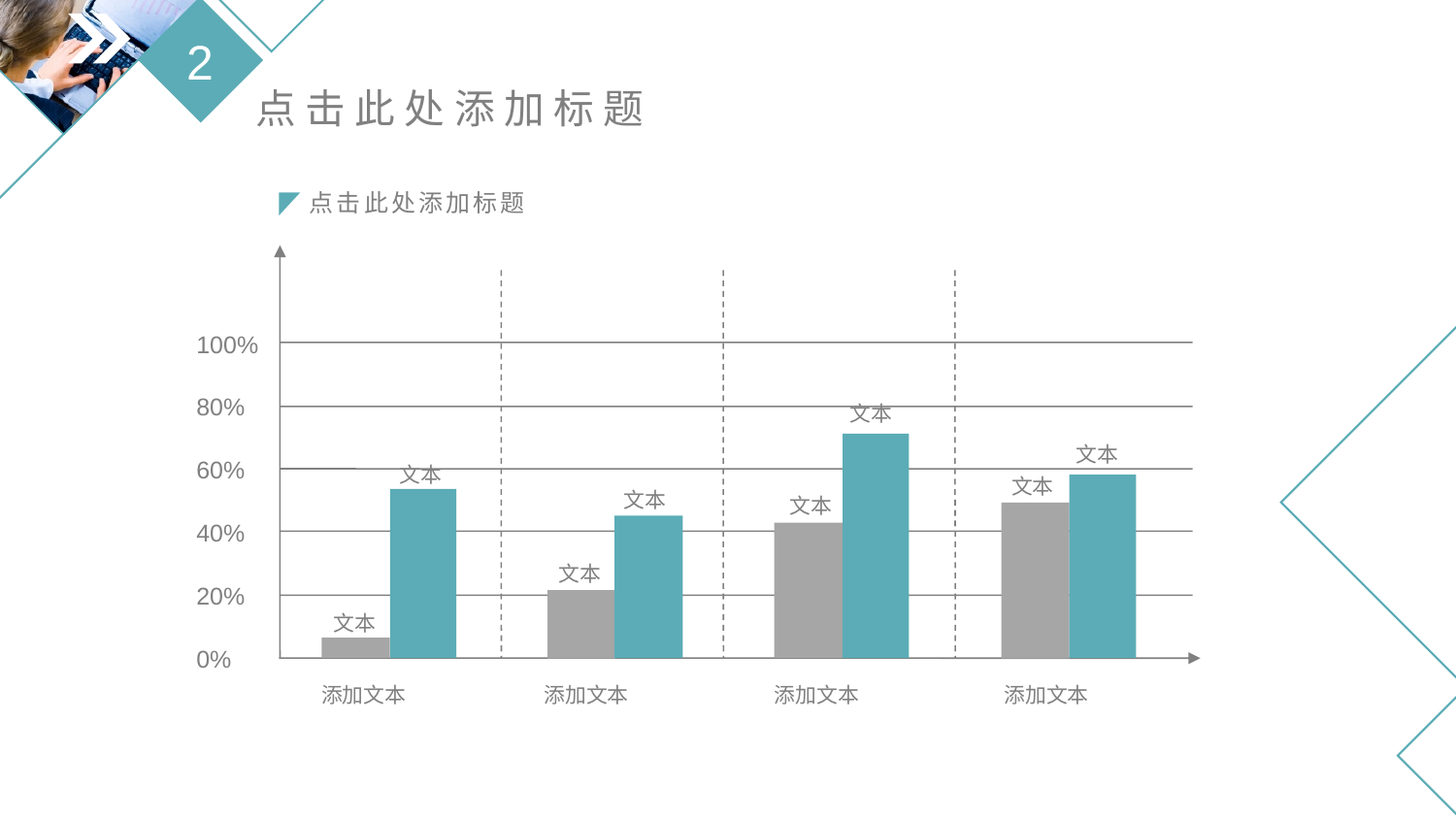

点击此处添加标题

100%
80%
60%
40%
20%
0%
添加文本
添加文本
添加文本
添加文本
文本
文本

文本
文本
文本

文本

文本

文本